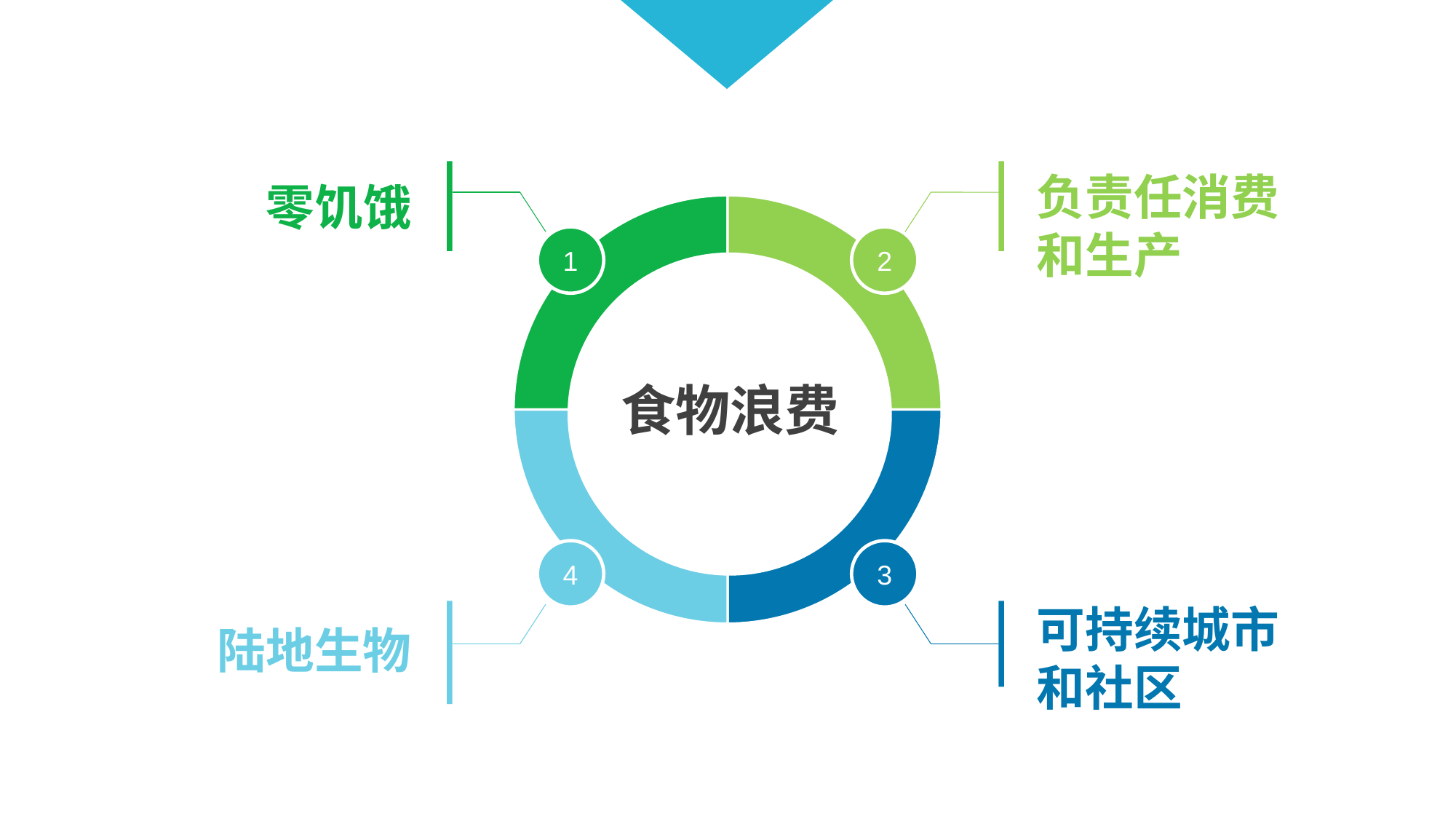

### Chart

| Category | 占比 |
|---|---|
| PART 1 | 1.0 |
| PART 2 | 1.0 |
| PART 3 | 1.0 |
| PART 4 | 1.0 |
1
2

4
3

负责任消费
和生产
零饥饿
食物浪费
可持续城市
和社区
陆地生物